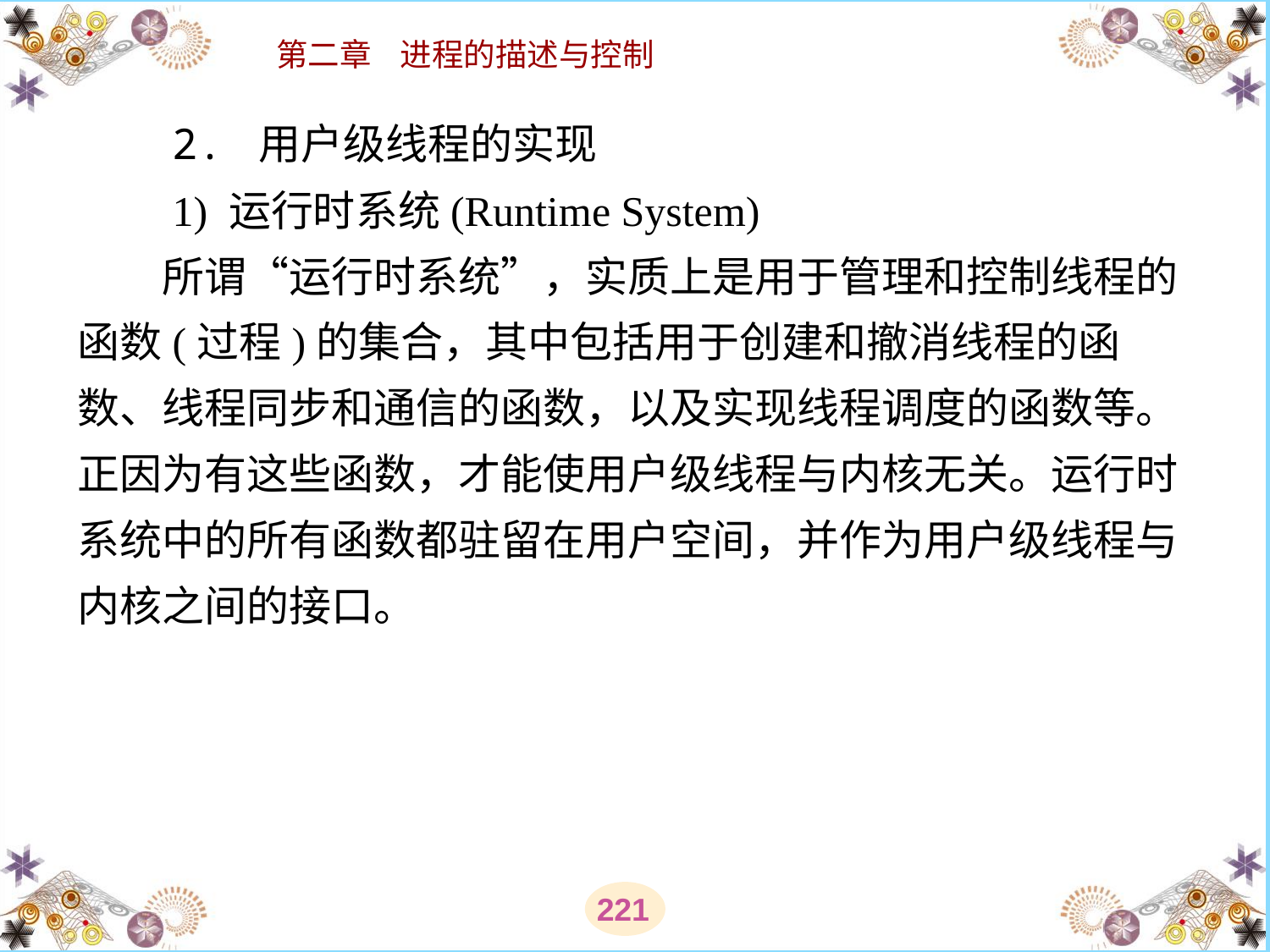

# 2. 用户级线程的实现 　　1) 运行时系统(Runtime System) 　　所谓“运行时系统”，实质上是用于管理和控制线程的函数(过程)的集合，其中包括用于创建和撤消线程的函数、线程同步和通信的函数，以及实现线程调度的函数等。正因为有这些函数，才能使用户级线程与内核无关。运行时系统中的所有函数都驻留在用户空间，并作为用户级线程与内核之间的接口。